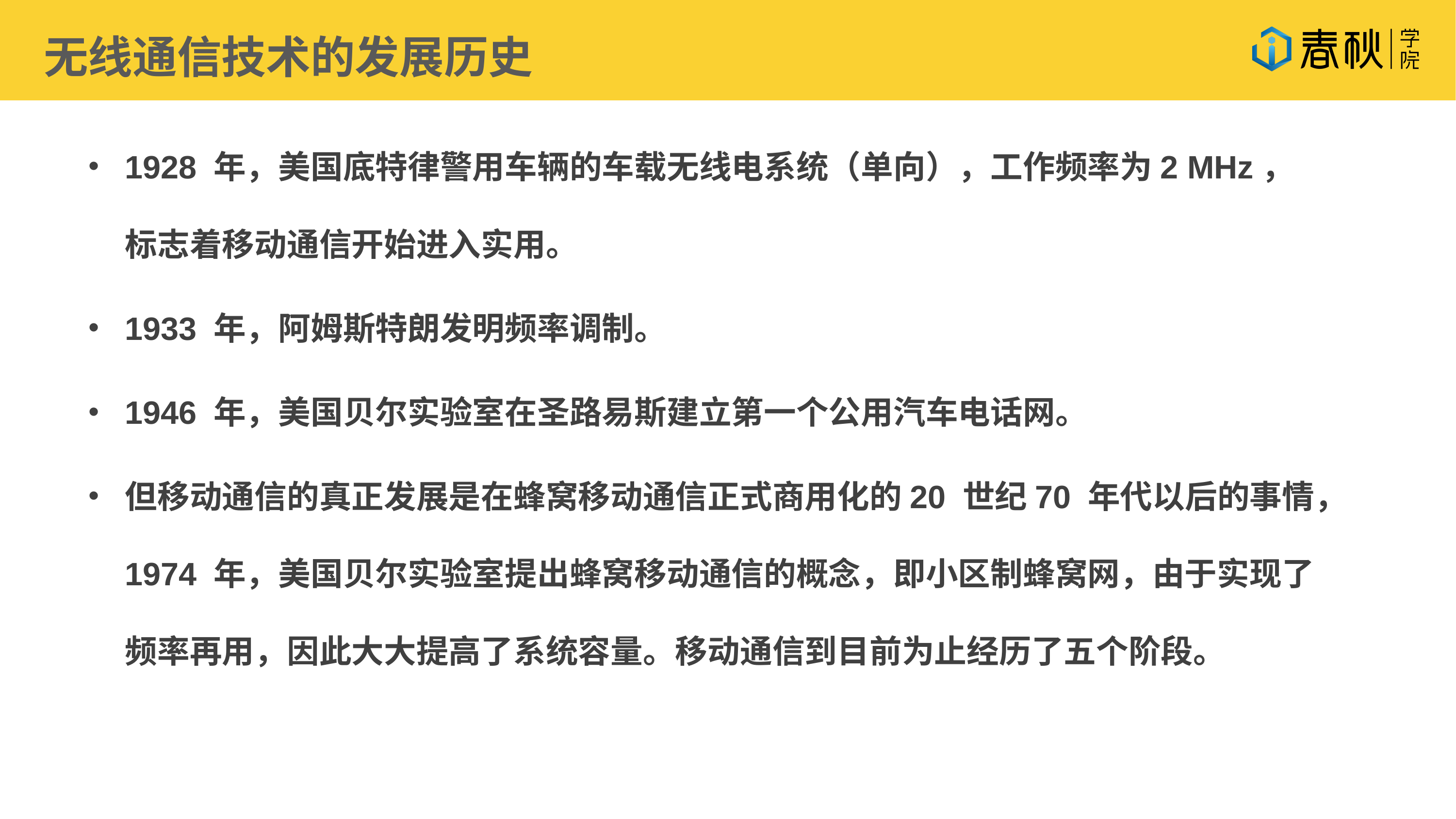

无线通信技术的发展历史
1928 年，美国底特律警用车辆的车载无线电系统（单向），工作频率为2 MHz，标志着移动通信开始进入实用。
1933 年，阿姆斯特朗发明频率调制。
1946 年，美国贝尔实验室在圣路易斯建立第一个公用汽车电话网。
但移动通信的真正发展是在蜂窝移动通信正式商用化的20 世纪70 年代以后的事情，1974 年，美国贝尔实验室提出蜂窝移动通信的概念，即小区制蜂窝网，由于实现了频率再用，因此大大提高了系统容量。移动通信到目前为止经历了五个阶段。